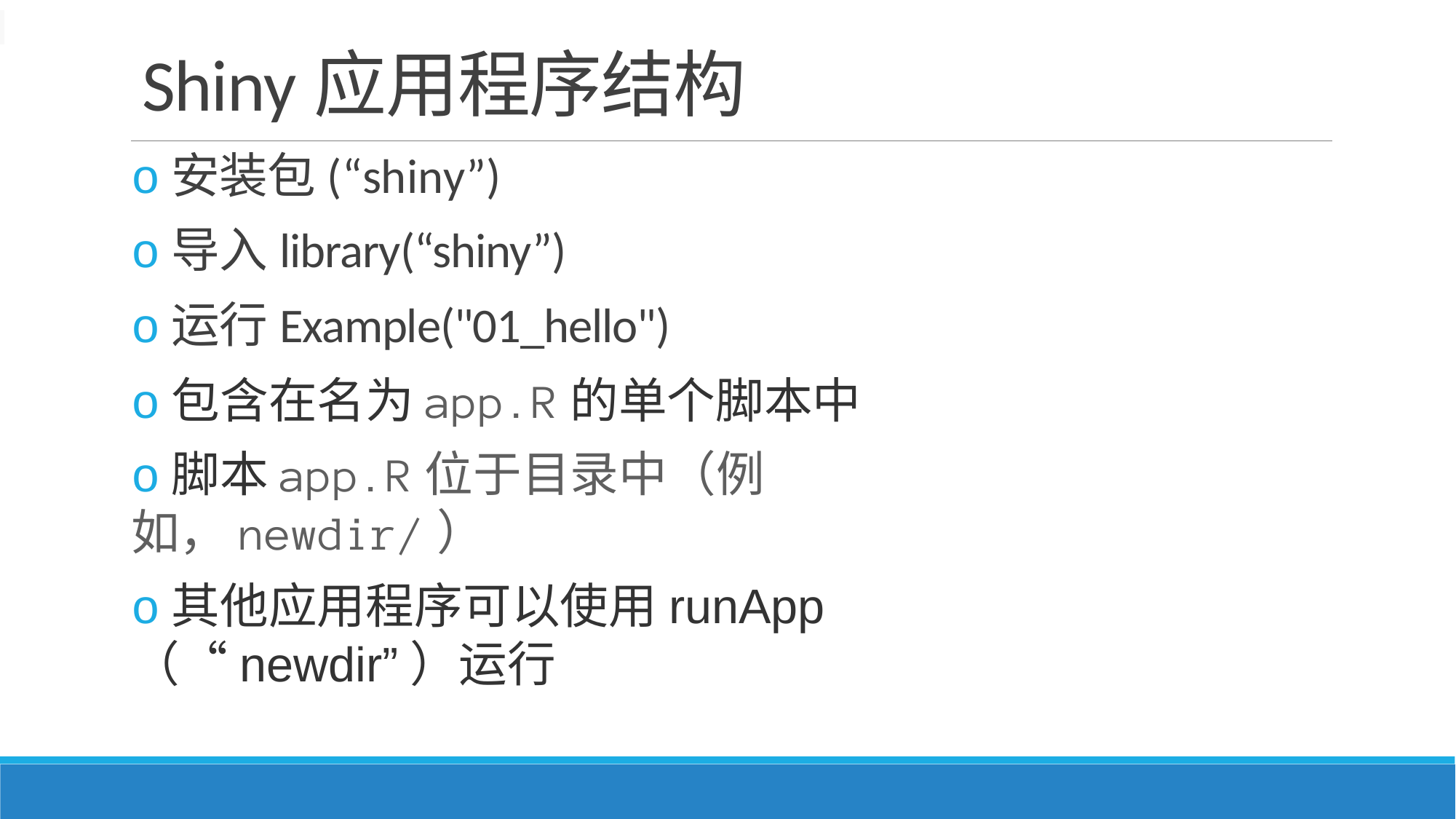

# Shiny应用程序结构
o安装包(“shiny”)
o导入library(“shiny”)
o运行Example("01_hello")
o包含在名为app.R的单个脚本中
o脚本app.R位于目录中（例如，newdir/）
o其他应用程序可以使用runApp（“newdir”）运行